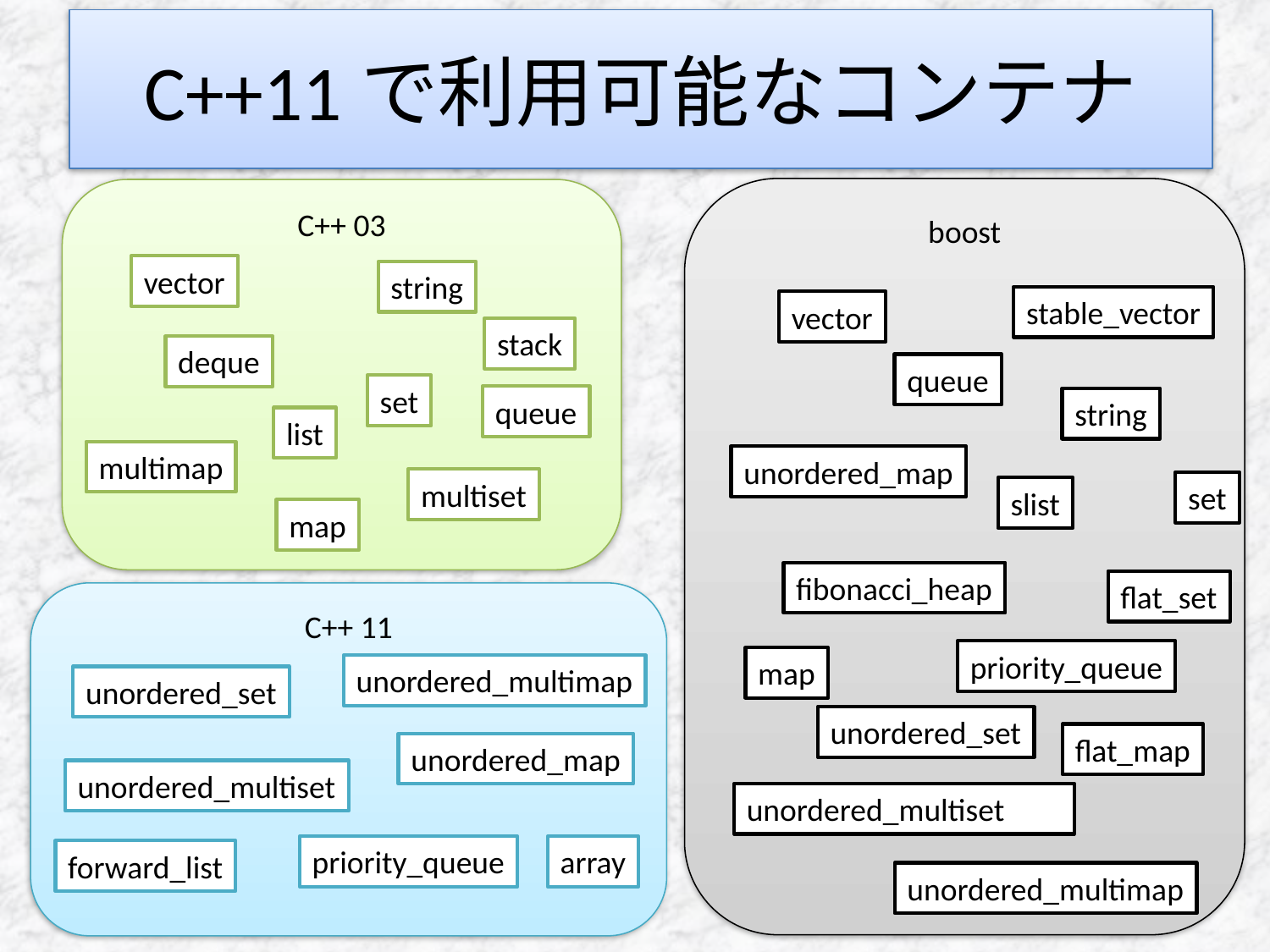

# C++11で利用可能なコンテナ
boost
C++ 03
vector
string
stable_vector
vector
stack
deque
queue
set
queue
string
list
multimap
unordered_map
multiset
set
slist
map
fibonacci_heap
flat_set
C++ 11
priority_queue
map
unordered_multimap
unordered_set
unordered_set
flat_map
unordered_map
unordered_multiset
unordered_multiset
priority_queue
array
forward_list
unordered_multimap